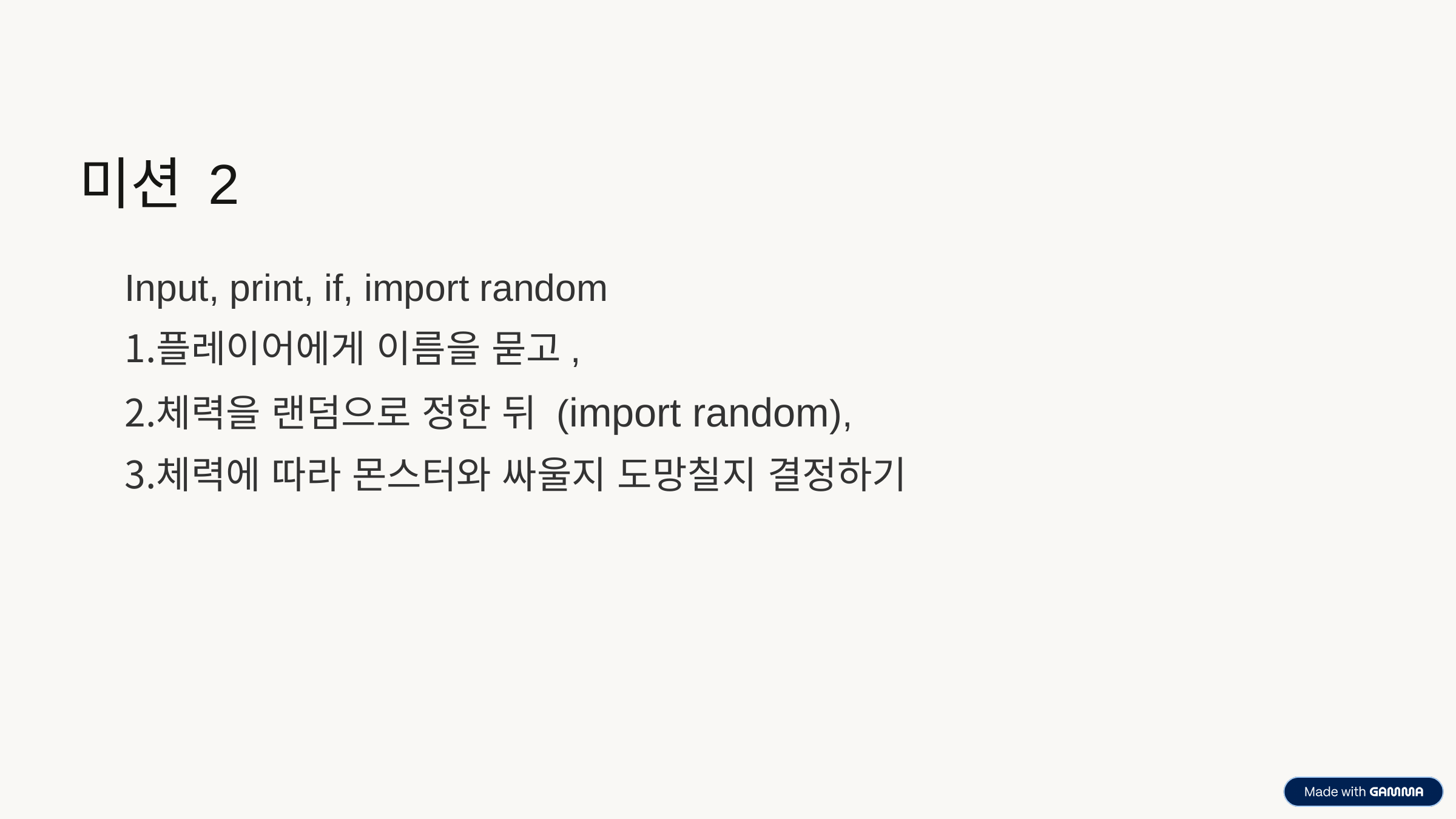

미션 2
Input, print, if, import random
플레이어에게 이름을 묻고,
체력을 랜덤으로 정한 뒤 (import random),
체력에 따라 몬스터와 싸울지 도망칠지 결정하기